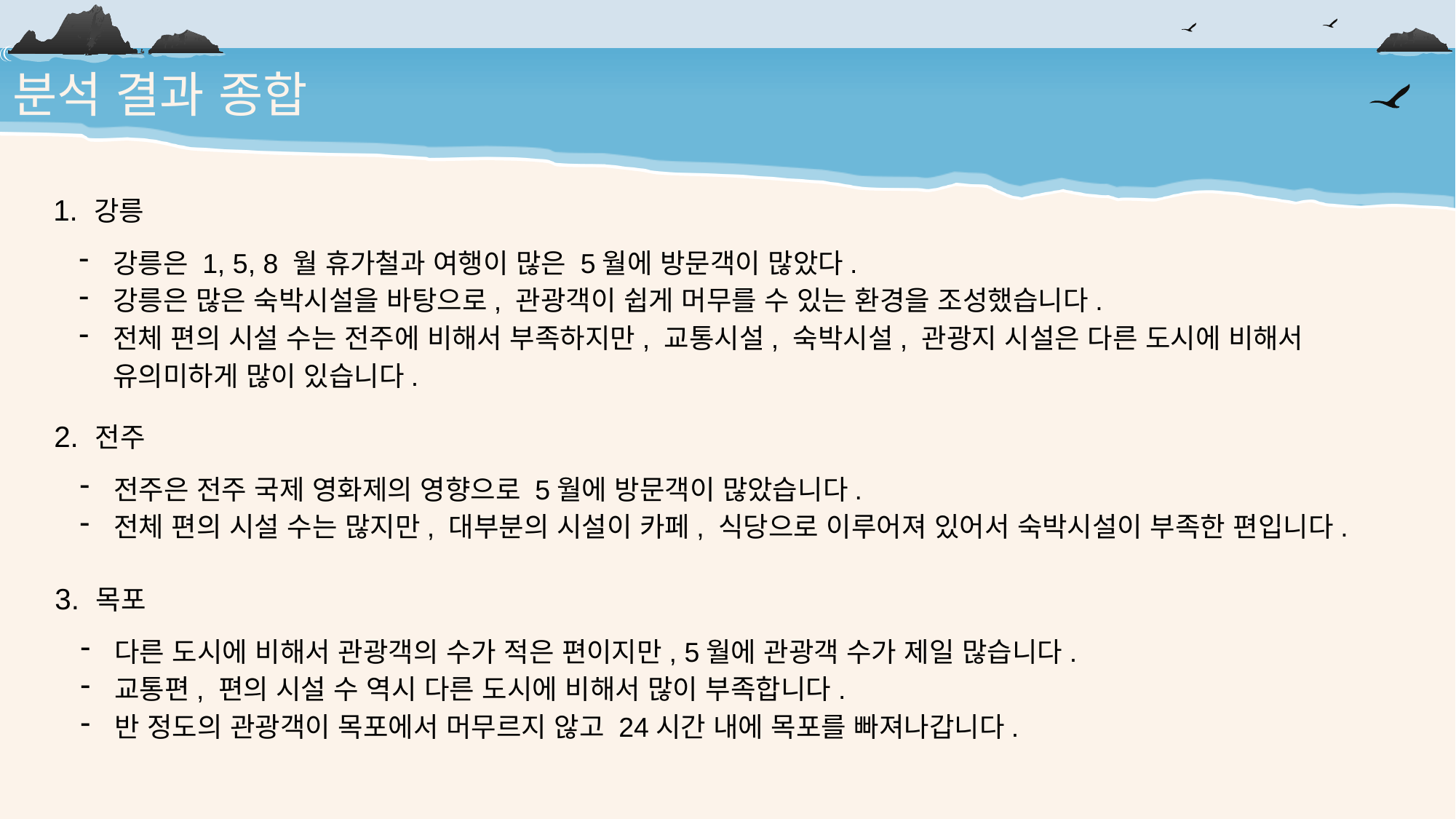

분석 결과 종합
강릉
강릉은 1, 5, 8 월 휴가철과 여행이 많은 5월에 방문객이 많았다.
강릉은 많은 숙박시설을 바탕으로, 관광객이 쉽게 머무를 수 있는 환경을 조성했습니다.
전체 편의 시설 수는 전주에 비해서 부족하지만, 교통시설, 숙박시설, 관광지 시설은 다른 도시에 비해서 유의미하게 많이 있습니다.
전주
전주은 전주 국제 영화제의 영향으로 5월에 방문객이 많았습니다.
전체 편의 시설 수는 많지만, 대부분의 시설이 카페, 식당으로 이루어져 있어서 숙박시설이 부족한 편입니다.
목포
다른 도시에 비해서 관광객의 수가 적은 편이지만, 5월에 관광객 수가 제일 많습니다.
교통편, 편의 시설 수 역시 다른 도시에 비해서 많이 부족합니다.
반 정도의 관광객이 목포에서 머무르지 않고 24시간 내에 목포를 빠져나갑니다.